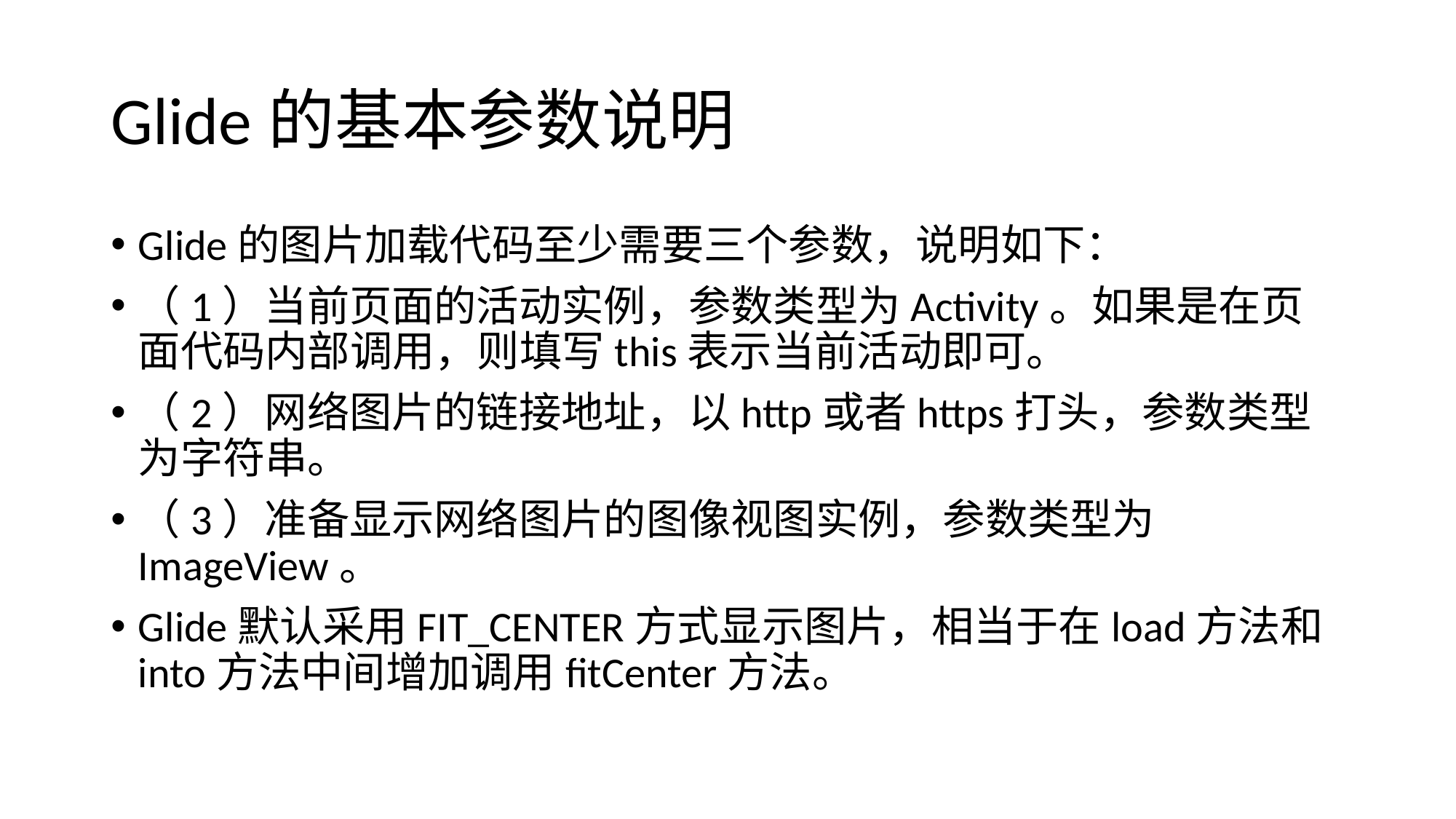

# Glide的基本参数说明
Glide的图片加载代码至少需要三个参数，说明如下：
（1）当前页面的活动实例，参数类型为Activity。如果是在页面代码内部调用，则填写this表示当前活动即可。
（2）网络图片的链接地址，以http或者https打头，参数类型为字符串。
（3）准备显示网络图片的图像视图实例，参数类型为ImageView。
Glide默认采用FIT_CENTER方式显示图片，相当于在load方法和into方法中间增加调用fitCenter方法。